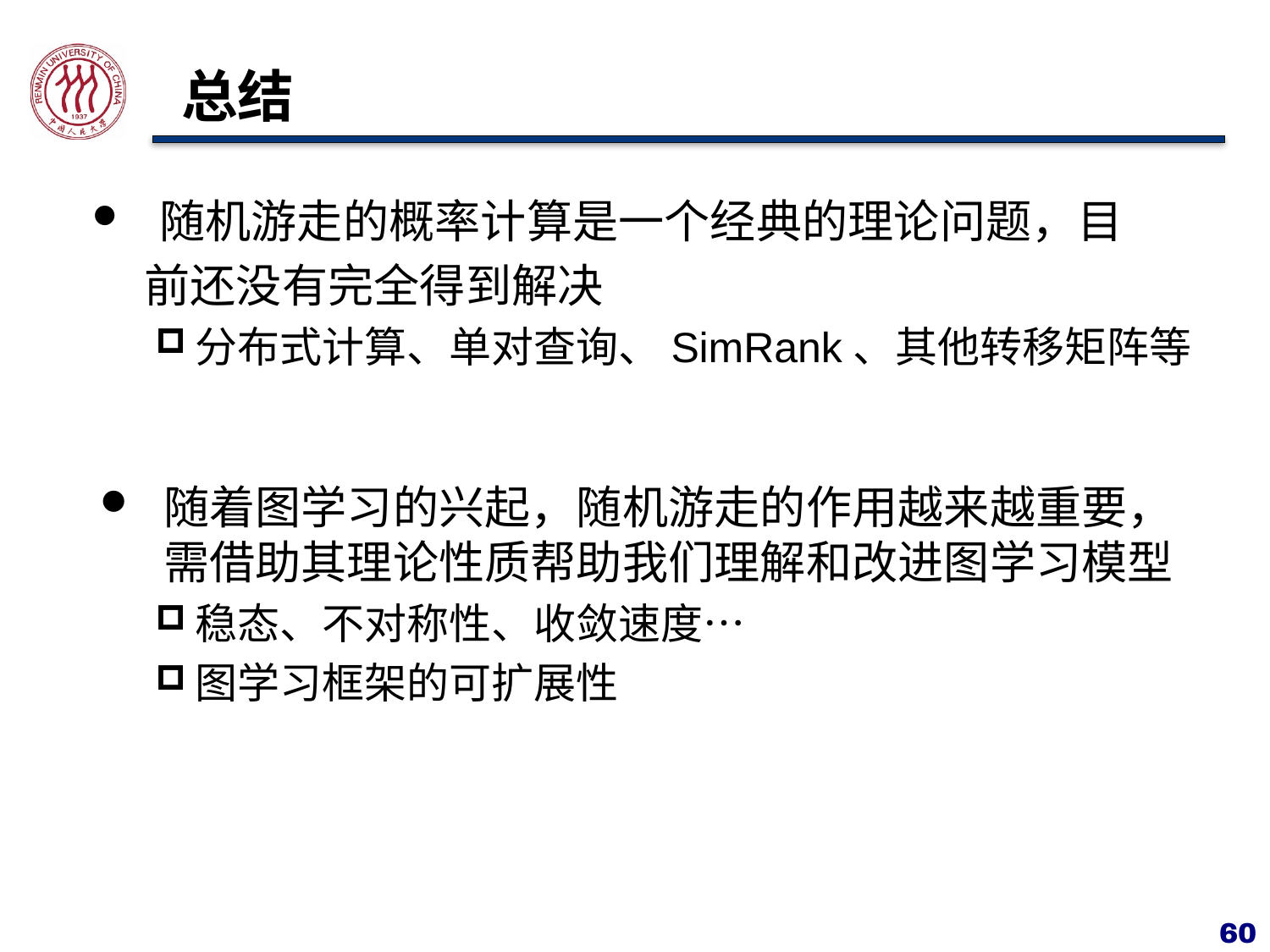

# 总结
 随机游走的概率计算是一个经典的理论问题，目
    前还没有完全得到解决
分布式计算、单对查询、SimRank、其他转移矩阵等

随着图学习的兴起，随机游走的作用越来越重要，需借助其理论性质帮助我们理解和改进图学习模型
稳态、不对称性、收敛速度…
图学习框架的可扩展性